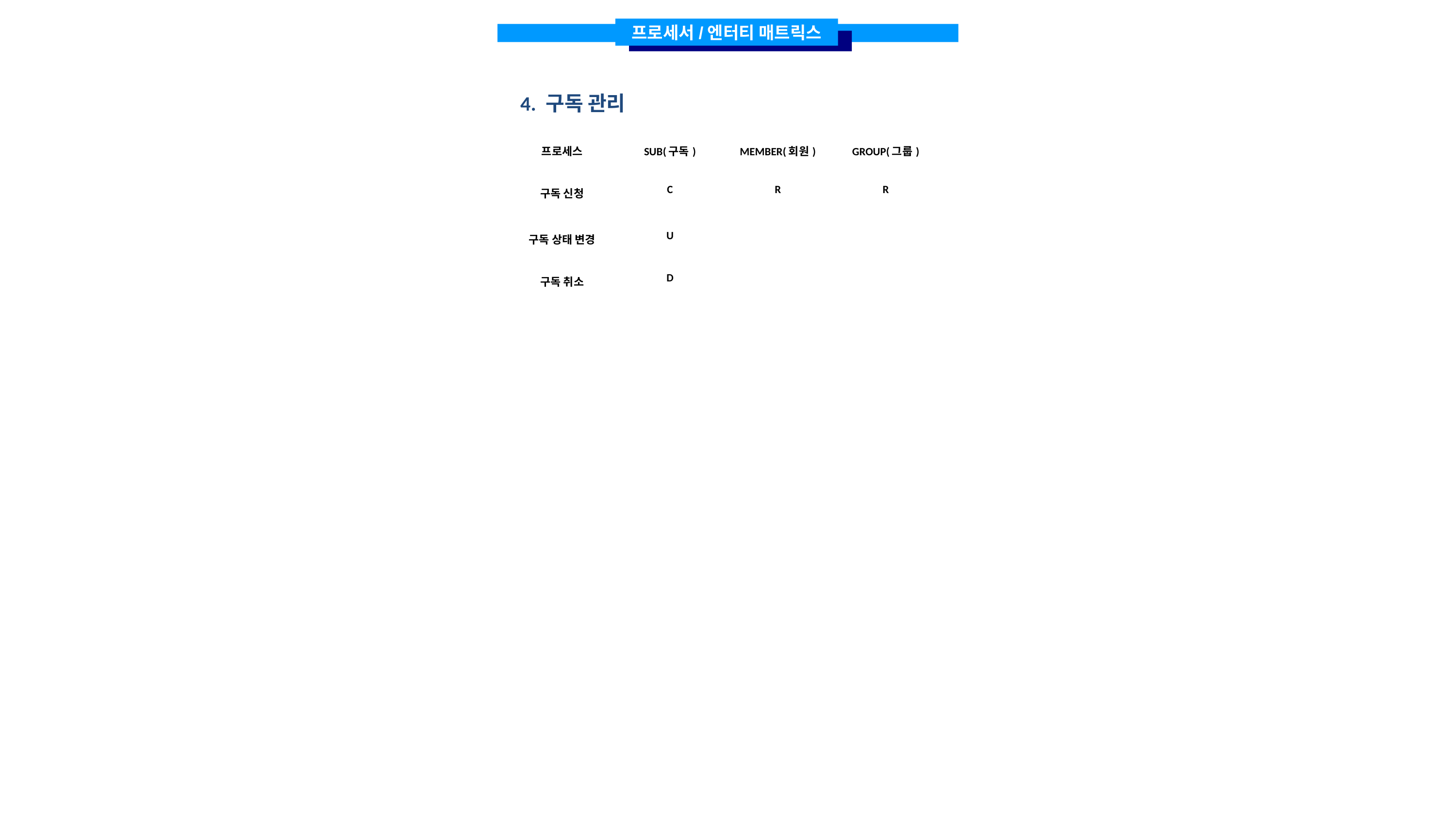

프로세서/엔터티 매트릭스

 4. 구독 관리
| 프로세스 | SUB(구독) | MEMBER(회원) | GROUP(그룹) |
| --- | --- | --- | --- |
| 구독 신청 | C | R | R |
| 구독 상태 변경 | U |  |  |
| 구독 취소 | D |  |  |